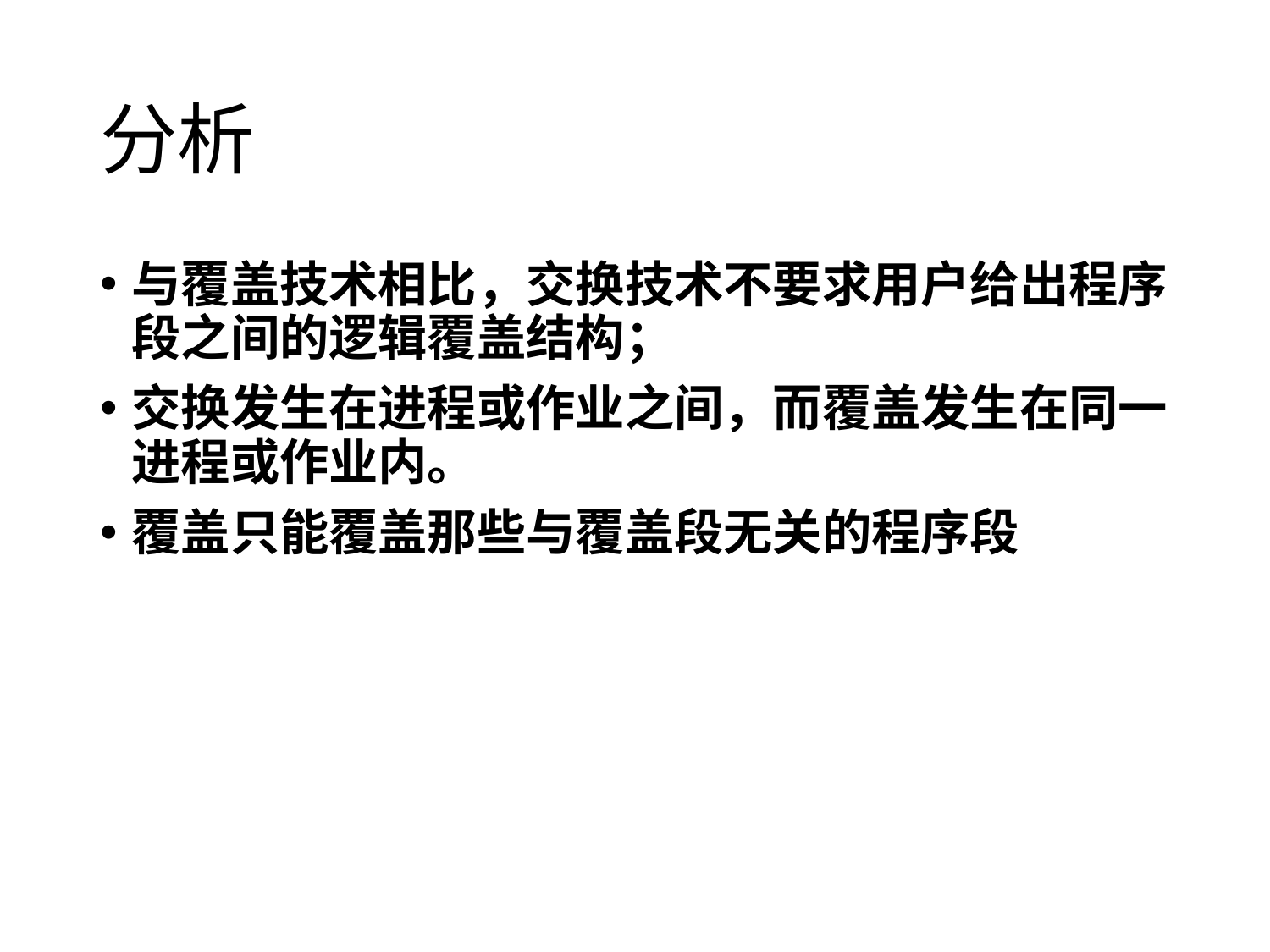

# 分析
与覆盖技术相比，交换技术不要求用户给出程序段之间的逻辑覆盖结构；
交换发生在进程或作业之间，而覆盖发生在同一进程或作业内。
覆盖只能覆盖那些与覆盖段无关的程序段